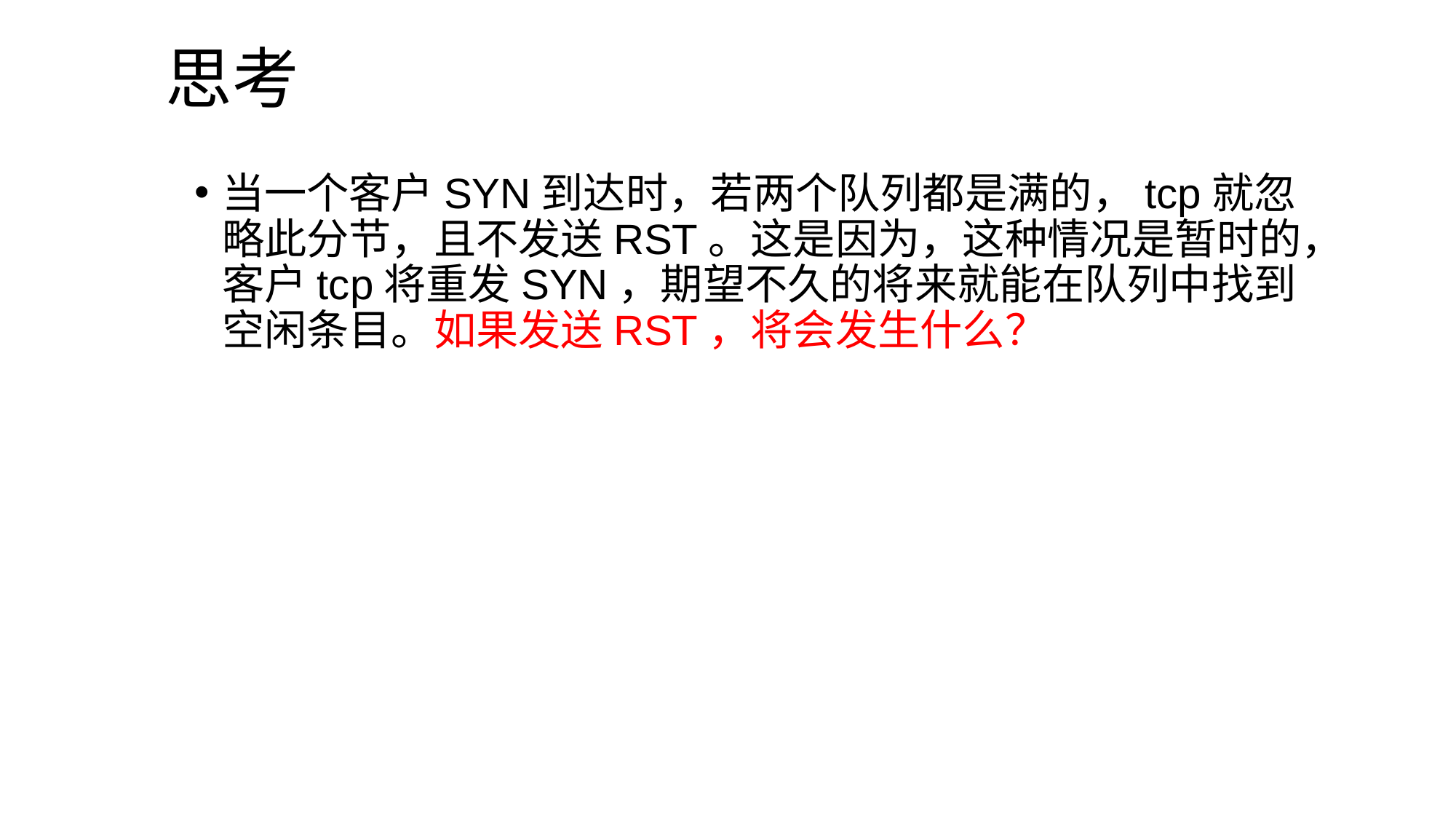

# 思考
当一个客户SYN到达时，若两个队列都是满的，tcp就忽略此分节，且不发送RST。这是因为，这种情况是暂时的，客户tcp将重发SYN，期望不久的将来就能在队列中找到空闲条目。如果发送RST，将会发生什么？